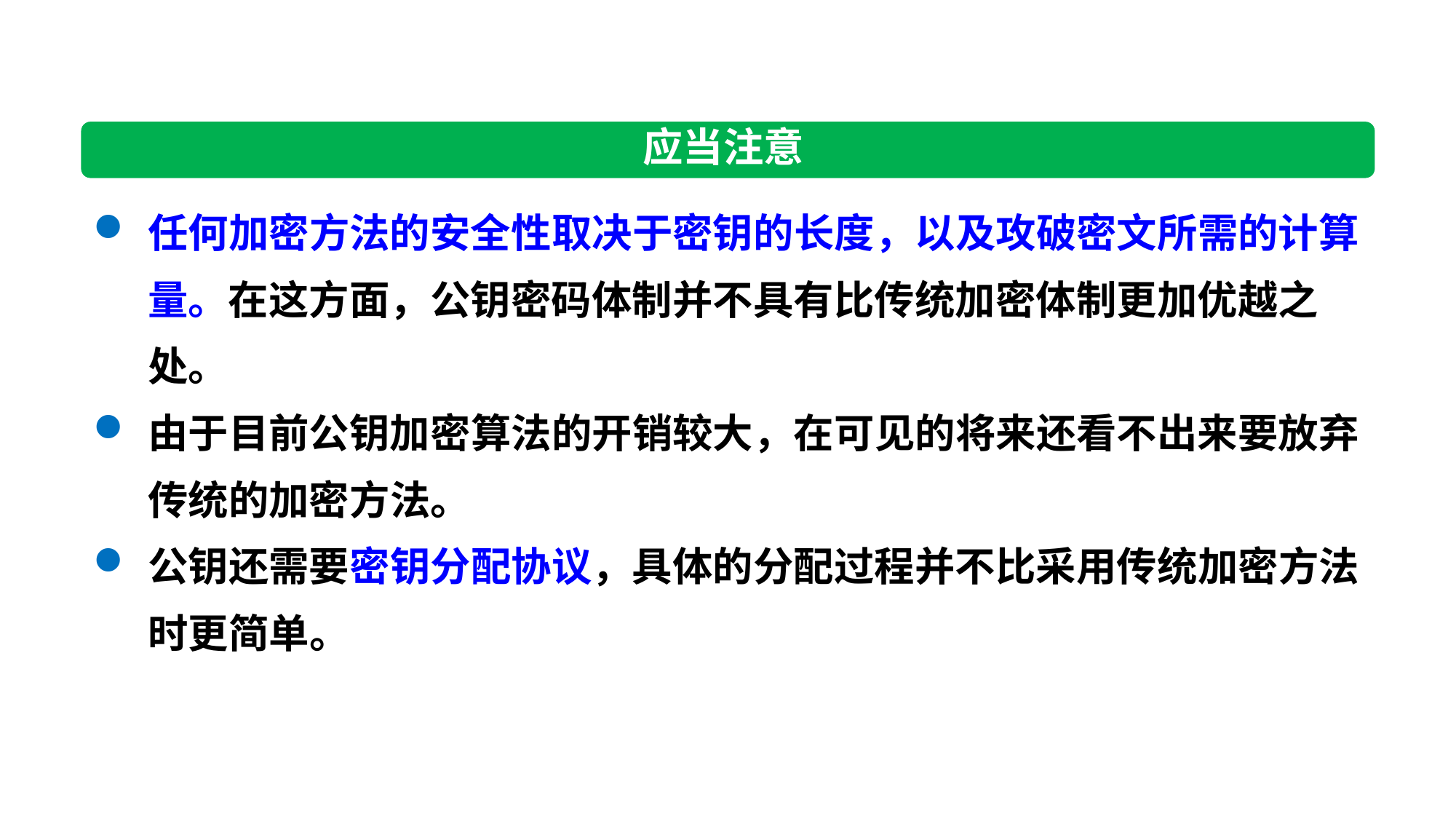

应当注意

任何加密方法的安全性取决于密钥的长度，以及攻破密文所需的计算量。在这方面，公钥密码体制并不具有比传统加密体制更加优越之处。
由于目前公钥加密算法的开销较大，在可见的将来还看不出来要放弃传统的加密方法。
公钥还需要密钥分配协议，具体的分配过程并不比采用传统加密方法时更简单。